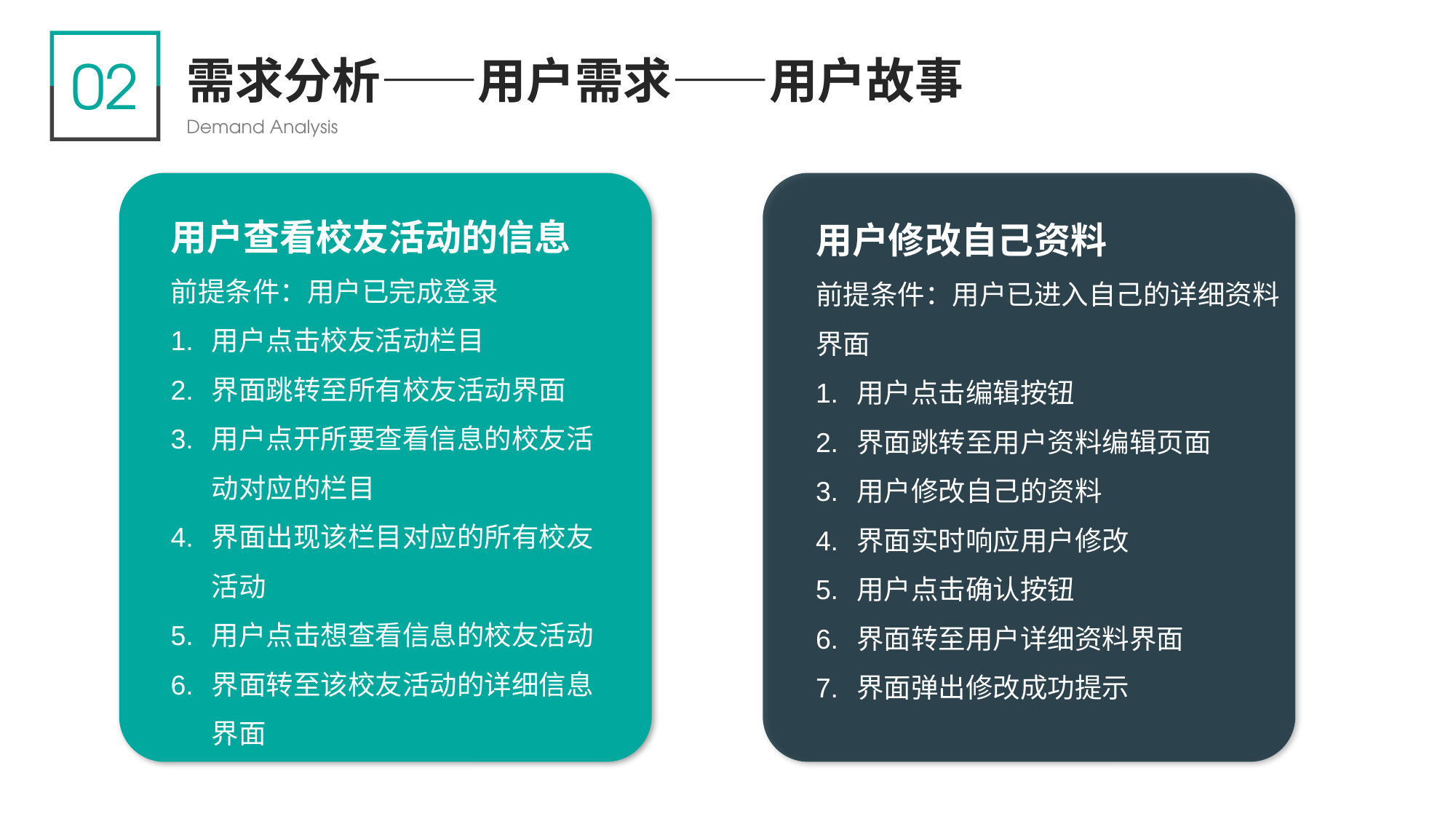

02
需求分析——用户需求——用户故事
Demand Analysis

用户查看校友活动的信息
前提条件：用户已完成登录
用户点击校友活动栏目
界面跳转至所有校友活动界面
用户点开所要查看信息的校友活动对应的栏目
界面出现该栏目对应的所有校友活动
用户点击想查看信息的校友活动
界面转至该校友活动的详细信息界面
用户修改自己资料
前提条件：用户已进入自己的详细资料界面
用户点击编辑按钮
界面跳转至用户资料编辑页面
用户修改自己的资料
界面实时响应用户修改
用户点击确认按钮
界面转至用户详细资料界面
界面弹出修改成功提示